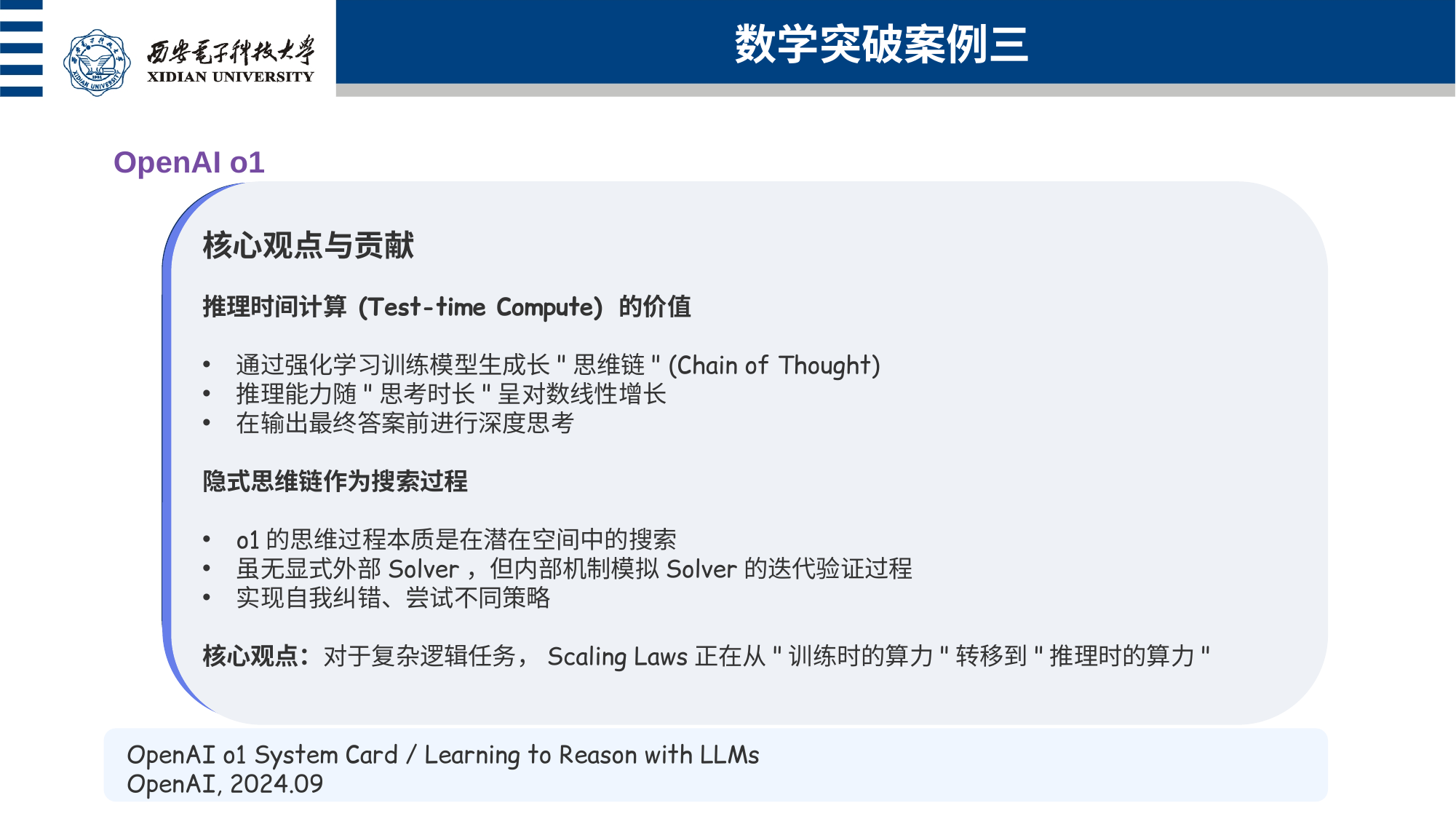

数学突破案例三
OpenAI o1

核心观点与贡献

推理时间计算 (Test-time Compute) 的价值

通过强化学习训练模型生成长"思维链" (Chain of Thought)
推理能力随"思考时长"呈对数线性增长
在输出最终答案前进行深度思考

隐式思维链作为搜索过程

o1的思维过程本质是在潜在空间中的搜索
虽无显式外部Solver，但内部机制模拟Solver的迭代验证过程
实现自我纠错、尝试不同策略

核心观点：对于复杂逻辑任务，Scaling Laws正在从"训练时的算力"转移到"推理时的算力"

OpenAI o1 System Card / Learning to Reason with LLMs
OpenAI, 2024.09